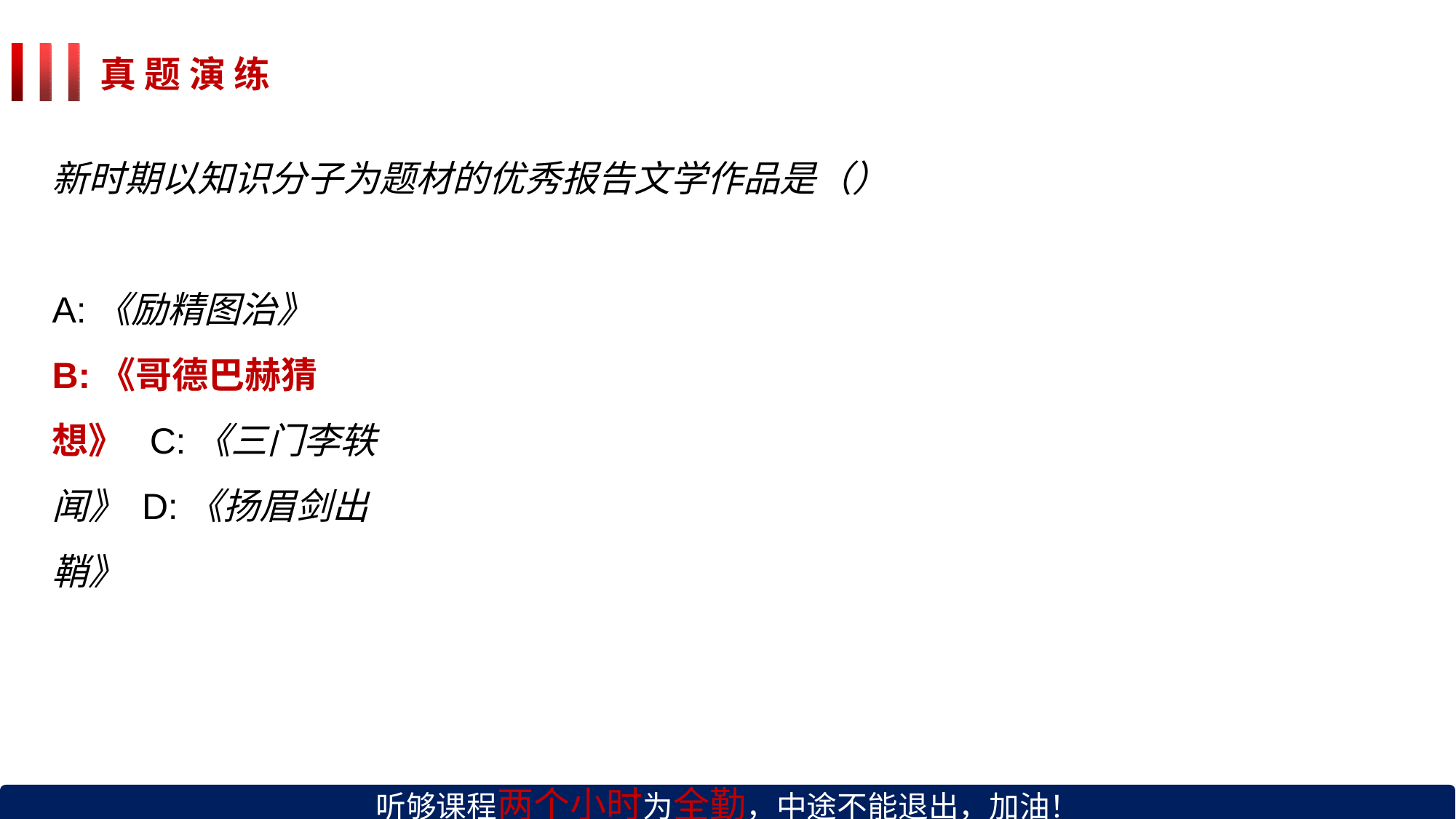

# 真 题 演 练
新时期以知识分子为题材的优秀报告文学作品是（）

A:《励精图治》
B:《哥德巴赫猜想》  C:《三门李轶闻》 D:《扬眉剑出鞘》
88

听够课程两个小时为全勤，中途不能退出，加油！